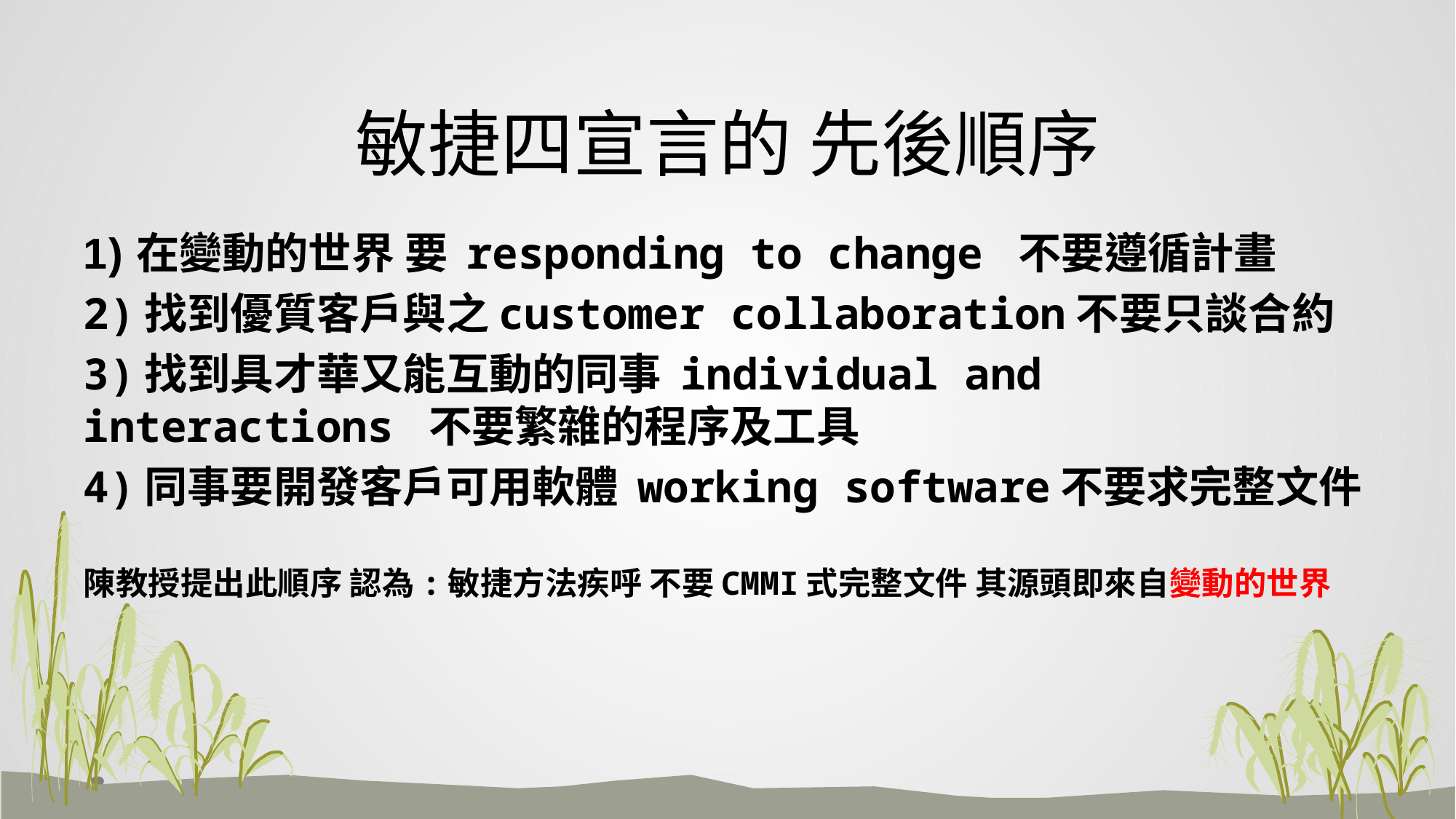

# 敏捷四宣言的 先後順序
在變動的世界 要 responding to change 不要遵循計畫
2)找到優質客戶與之customer collaboration不要只談合約
3)找到具才華又能互動的同事 individual and interactions 不要繁雜的程序及工具
4)同事要開發客戶可用軟體 working software不要求完整文件

陳教授提出此順序 認為:敏捷方法疾呼 不要CMMI式完整文件 其源頭即來自變動的世界